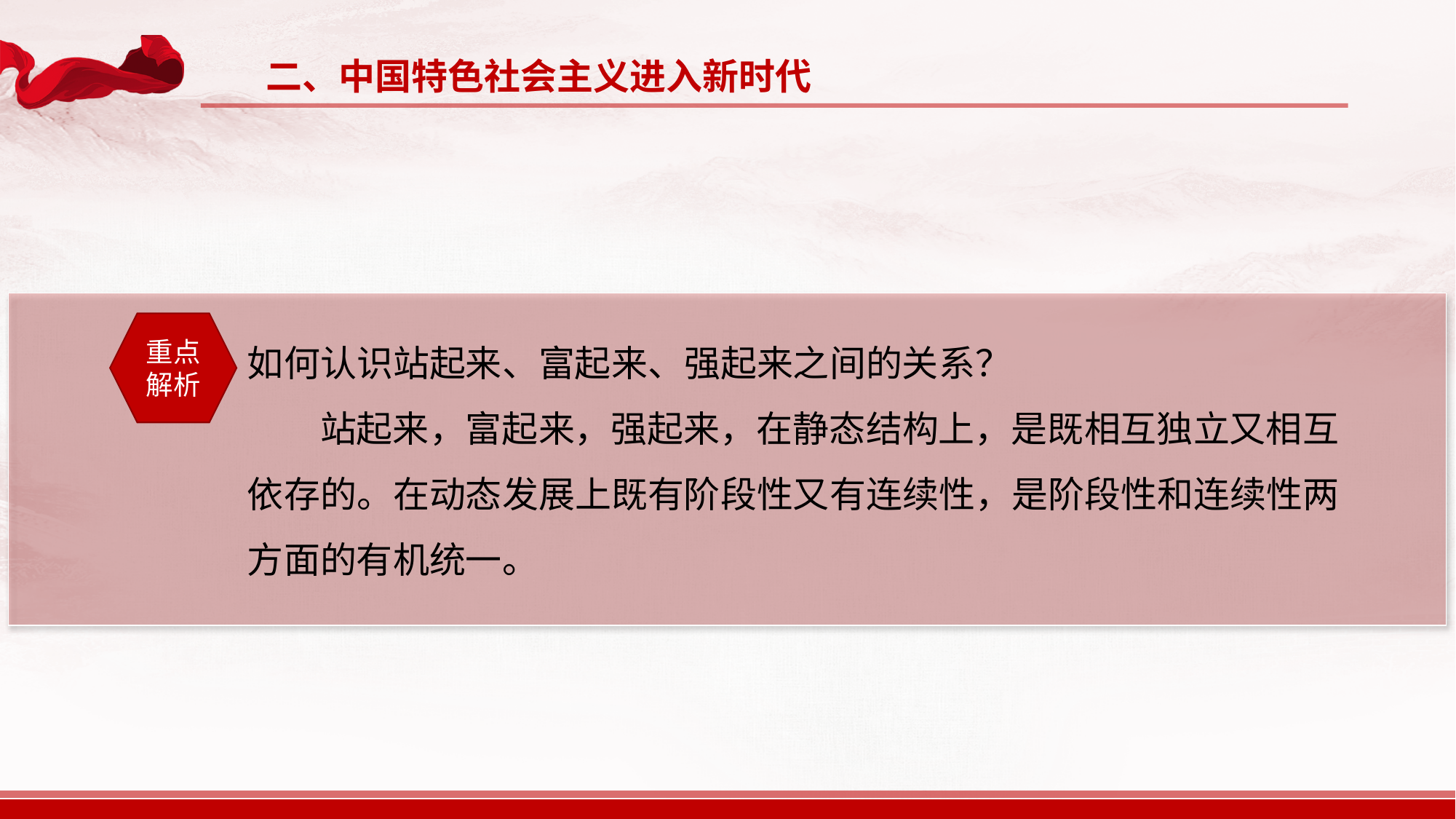

二、中国特色社会主义进入新时代

重点解析
如何认识站起来、富起来、强起来之间的关系？
站起来，富起来，强起来，在静态结构上，是既相互独立又相互依存的。在动态发展上既有阶段性又有连续性，是阶段性和连续性两方面的有机统一。